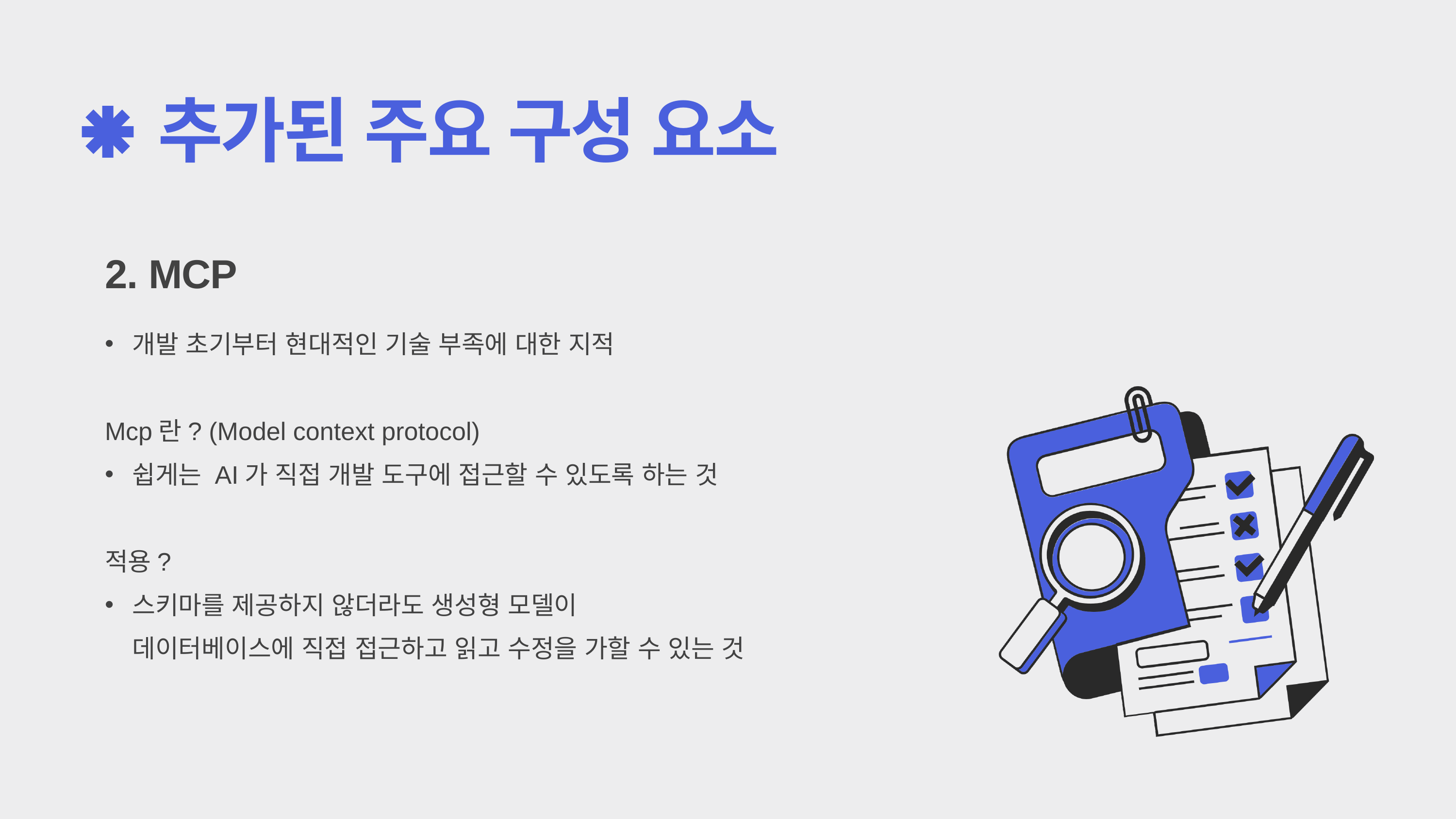

추가된 주요 구성 요소

2. MCP
개발 초기부터 현대적인 기술 부족에 대한 지적

Mcp란? (Model context protocol)
쉽게는 AI가 직접 개발 도구에 접근할 수 있도록 하는 것

적용?
스키마를 제공하지 않더라도 생성형 모델이
데이터베이스에 직접 접근하고 읽고 수정을 가할 수 있는 것